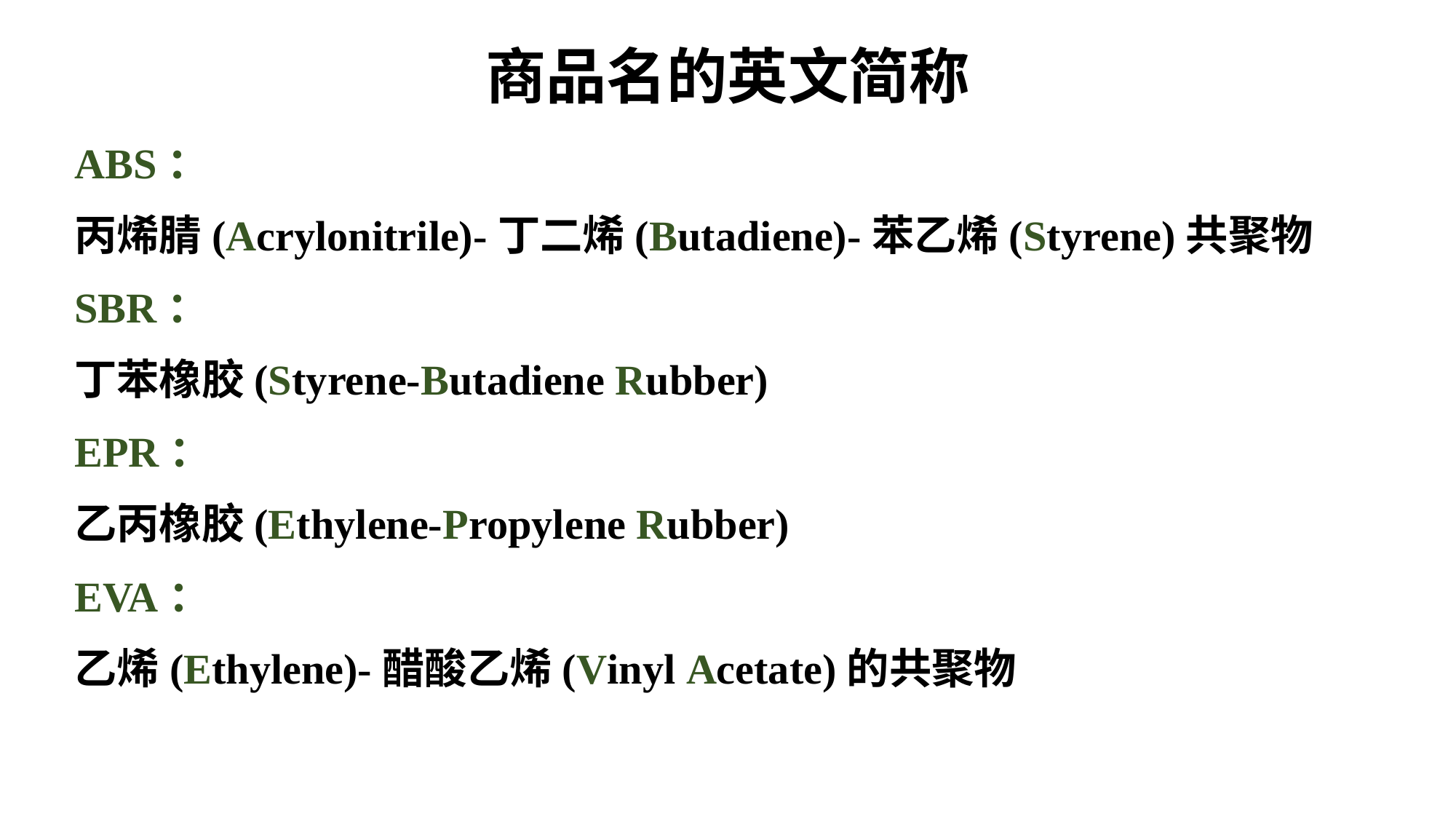

商品名的英文简称
ABS：
丙烯腈(Acrylonitrile)-丁二烯(Butadiene)-苯乙烯(Styrene)共聚物
SBR：
丁苯橡胶(Styrene-Butadiene Rubber)
EPR：
乙丙橡胶(Ethylene-Propylene Rubber)
EVA：
乙烯(Ethylene)-醋酸乙烯(Vinyl Acetate)的共聚物